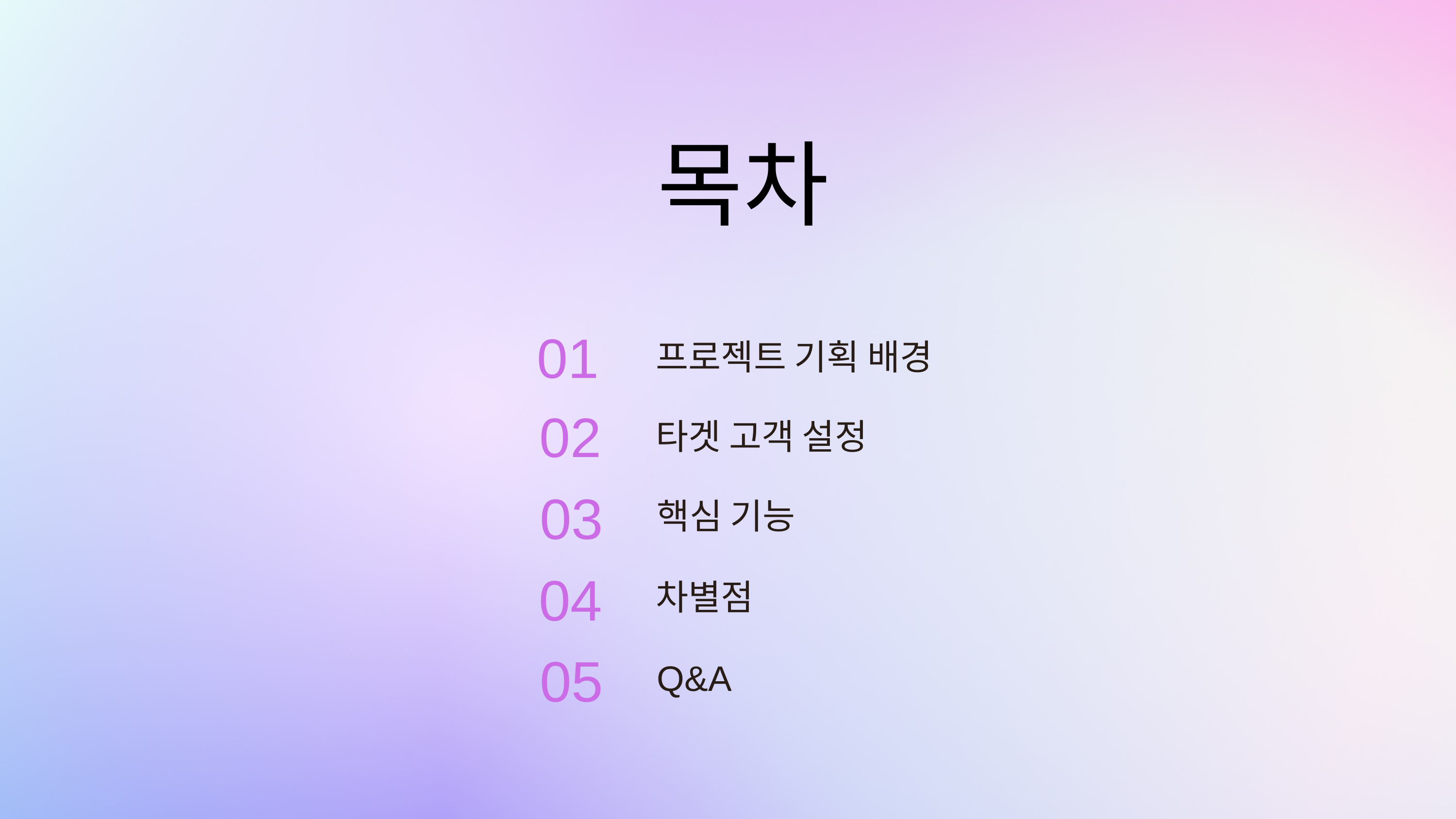

목차
01
프로젝트 기획 배경
02
타겟 고객 설정
03
핵심 기능
04
차별점
05
Q&A